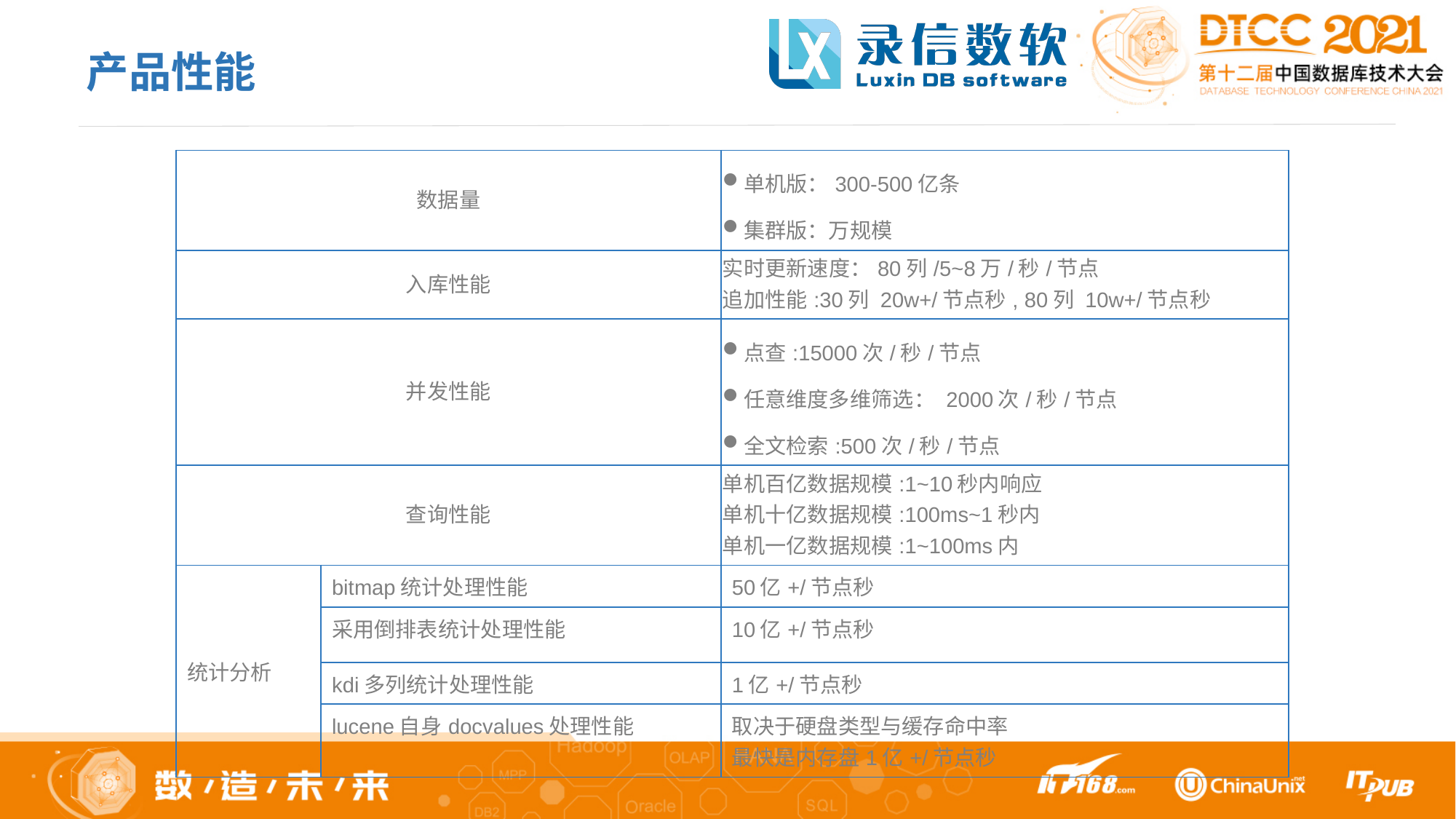

产品性能
| 数据量 |  | 单机版：300-500亿条 集群版：万规模 |
| --- | --- | --- |
| 入库性能 |  | 实时更新速度：80列/5~8万/秒/节点 追加性能:30列 20w+/节点秒, 80列 10w+/节点秒 |
| 并发性能 |  | 点查:15000次/秒/节点 任意维度多维筛选： 2000次/秒/节点 全文检索:500次/秒/节点 |
| 查询性能 |  | 单机百亿数据规模:1~10秒内响应 单机十亿数据规模:100ms~1秒内 单机一亿数据规模:1~100ms内 |
| 统计分析 | bitmap统计处理性能 | 50亿+/节点秒 |
|  | 采用倒排表统计处理性能 | 10亿+/节点秒 |
|  | kdi多列统计处理性能 | 1亿+/节点秒 |
|  | lucene自身docvalues处理性能 | 取决于硬盘类型与缓存命中率 最快是内存盘1亿+/节点秒 |